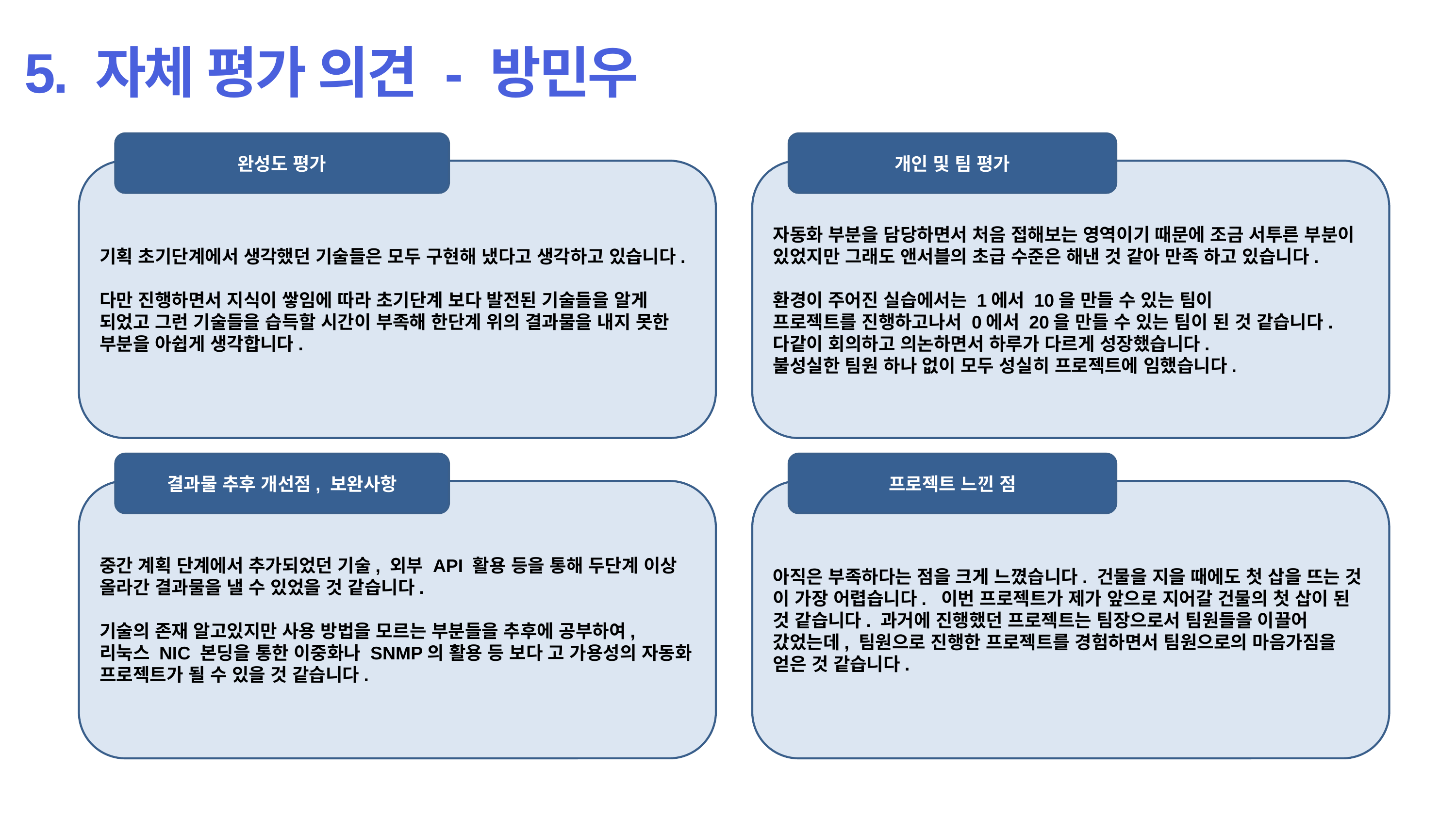

5. 자체 평가 의견 - 방민우
완성도 평가
개인 및 팀 평가
기획 초기단계에서 생각했던 기술들은 모두 구현해 냈다고 생각하고 있습니다.

다만 진행하면서 지식이 쌓임에 따라 초기단계 보다 발전된 기술들을 알게 되었고 그런 기술들을 습득할 시간이 부족해 한단계 위의 결과물을 내지 못한 부분을 아쉽게 생각합니다.
자동화 부분을 담당하면서 처음 접해보는 영역이기 때문에 조금 서투른 부분이 있었지만 그래도 앤서블의 초급 수준은 해낸 것 같아 만족 하고 있습니다.

환경이 주어진 실습에서는 1에서 10을 만들 수 있는 팀이
프로젝트를 진행하고나서 0에서 20을 만들 수 있는 팀이 된 것 같습니다.
다같이 회의하고 의논하면서 하루가 다르게 성장했습니다.
불성실한 팀원 하나 없이 모두 성실히 프로젝트에 임했습니다.
결과물 추후 개선점, 보완사항
프로젝트 느낀 점
중간 계획 단계에서 추가되었던 기술, 외부 API 활용 등을 통해 두단계 이상 올라간 결과물을 낼 수 있었을 것 같습니다.

기술의 존재 알고있지만 사용 방법을 모르는 부분들을 추후에 공부하여,
리눅스 NIC 본딩을 통한 이중화나 SNMP의 활용 등 보다 고 가용성의 자동화 프로젝트가 될 수 있을 것 같습니다.
아직은 부족하다는 점을 크게 느꼈습니다. 건물을 지을 때에도 첫 삽을 뜨는 것 이 가장 어렵습니다.  이번 프로젝트가 제가 앞으로 지어갈 건물의 첫 삽이 된 것 같습니다. 과거에 진행했던 프로젝트는 팀장으로서 팀원들을 이끌어 갔었는데, 팀원으로 진행한 프로젝트를 경험하면서 팀원으로의 마음가짐을 얻은 것 같습니다.